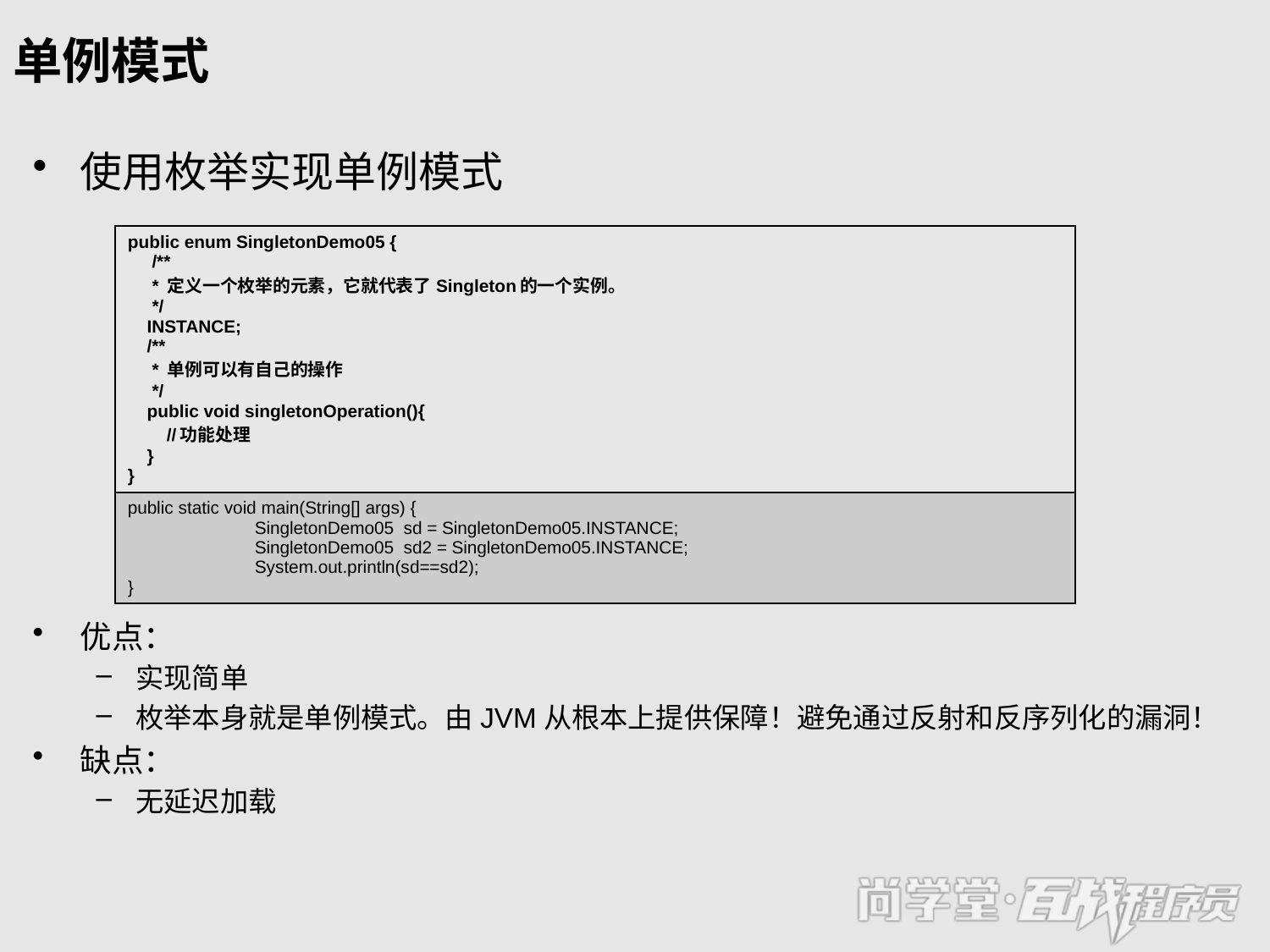

# 单例模式
使用枚举实现单例模式

优点：
实现简单
枚举本身就是单例模式。由JVM从根本上提供保障！避免通过反射和反序列化的漏洞！
缺点：
无延迟加载

| public enum SingletonDemo05 { /\*\* \* 定义一个枚举的元素，它就代表了Singleton的一个实例。 \*/ INSTANCE; /\*\* \* 单例可以有自己的操作 \*/ public void singletonOperation(){ //功能处理 } } |
| --- |
| public static void main(String[] args) { SingletonDemo05 sd = SingletonDemo05.INSTANCE; SingletonDemo05 sd2 = SingletonDemo05.INSTANCE; System.out.println(sd==sd2); } |